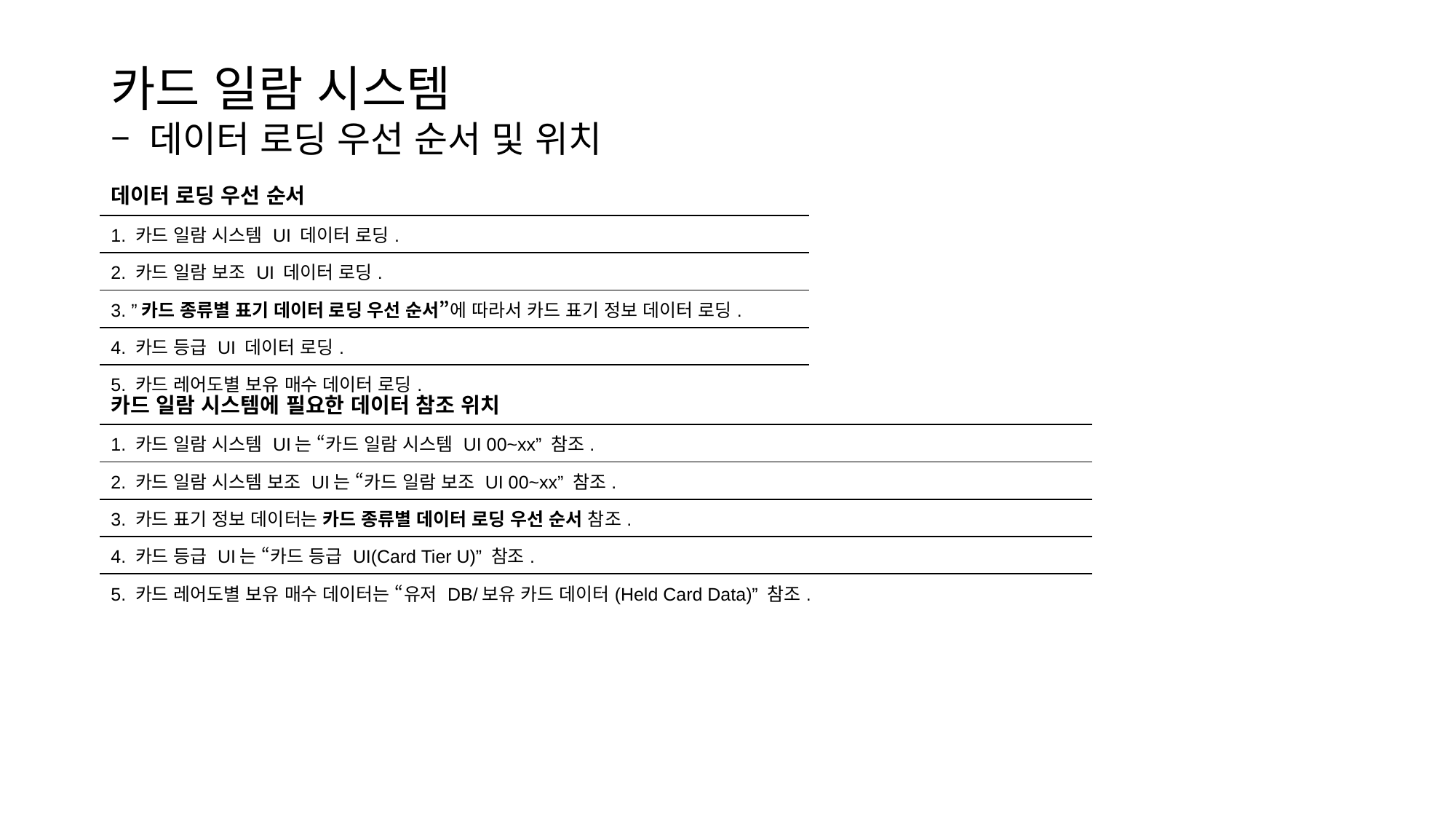

카드 일람 시스템
– 데이터 로딩 우선 순서 및 위치
| 데이터 로딩 우선 순서 |
| --- |
| 1. 카드 일람 시스템 UI 데이터 로딩. |
| 2. 카드 일람 보조 UI 데이터 로딩. |
| 3. ”카드 종류별 표기 데이터 로딩 우선 순서”에 따라서 카드 표기 정보 데이터 로딩. |
| 4. 카드 등급 UI 데이터 로딩. |
| 5. 카드 레어도별 보유 매수 데이터 로딩. |
| 카드 일람 시스템에 필요한 데이터 참조 위치 |
| --- |
| 1. 카드 일람 시스템 UI는 “카드 일람 시스템 UI 00~xx” 참조. |
| 2. 카드 일람 시스템 보조 UI는 “카드 일람 보조 UI 00~xx” 참조. |
| 3. 카드 표기 정보 데이터는 카드 종류별 데이터 로딩 우선 순서 참조. |
| 4. 카드 등급 UI는 “카드 등급 UI(Card Tier U)” 참조. |
| 5. 카드 레어도별 보유 매수 데이터는 “유저 DB/보유 카드 데이터(Held Card Data)” 참조. |